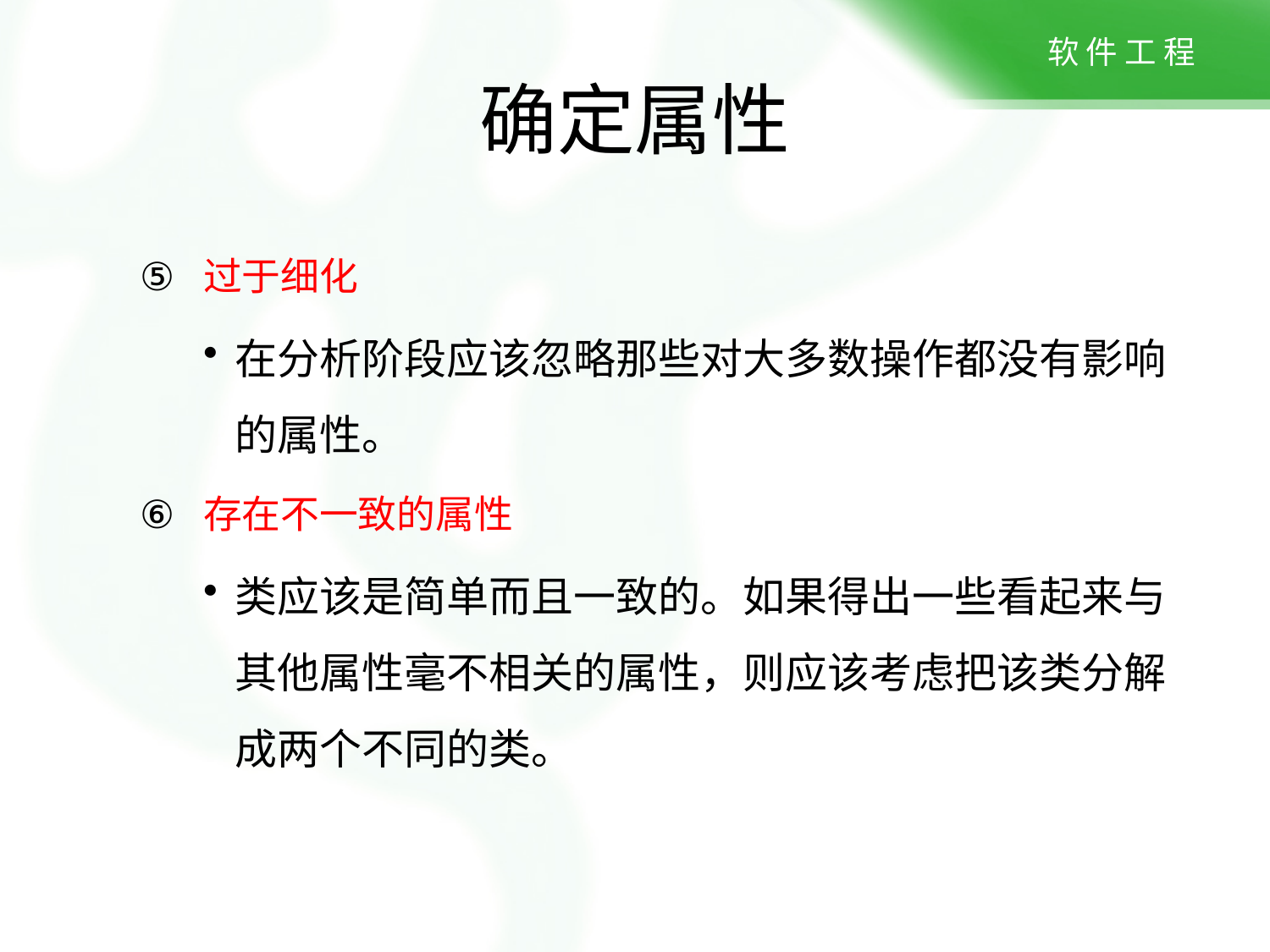

# 确定属性
过于细化
在分析阶段应该忽略那些对大多数操作都没有影响的属性。
存在不一致的属性
类应该是简单而且一致的。如果得出一些看起来与其他属性毫不相关的属性，则应该考虑把该类分解成两个不同的类。